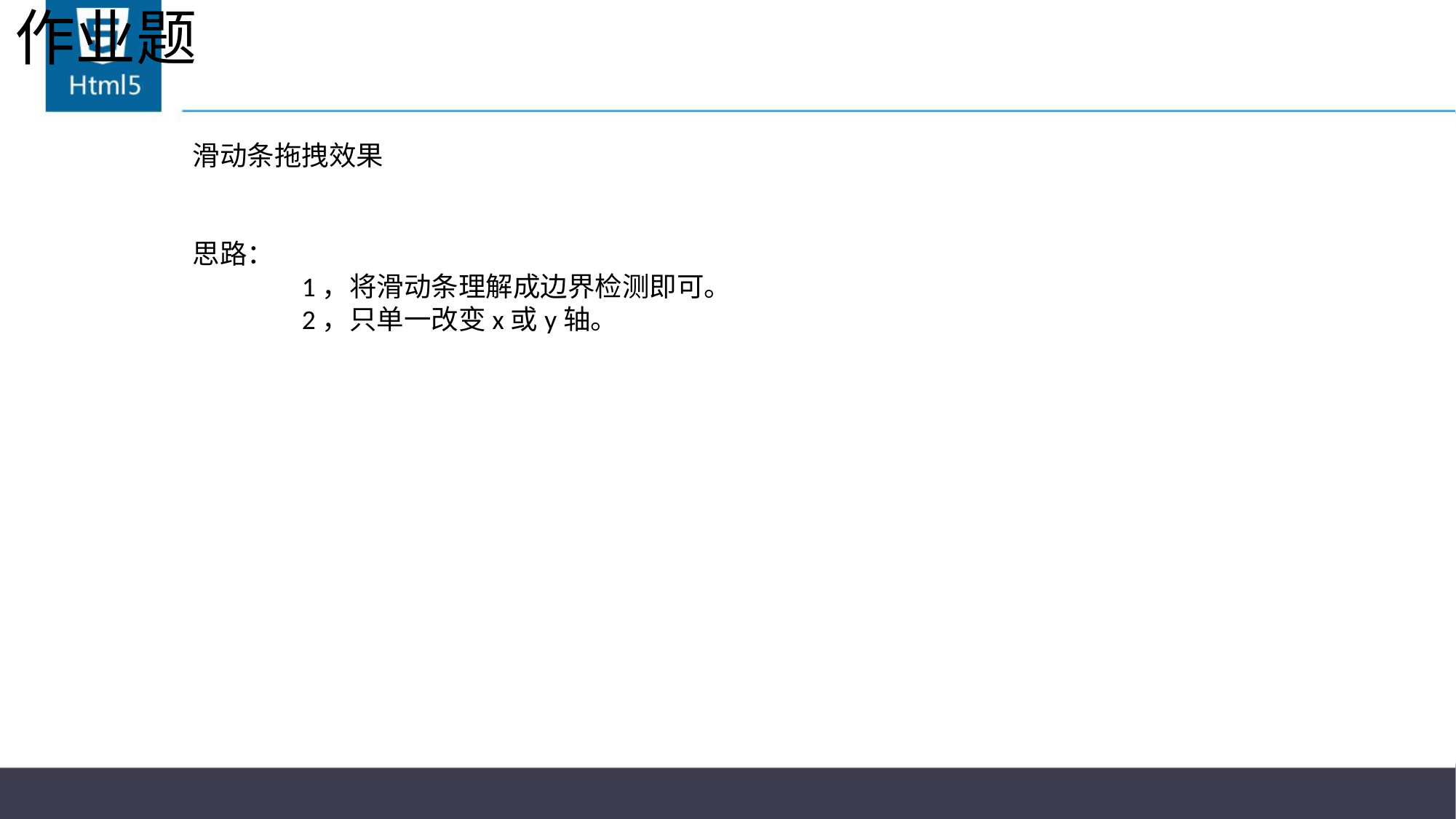

# 作业题
滑动条拖拽效果

思路：
	1，将滑动条理解成边界检测即可。
	2，只单一改变x或y轴。